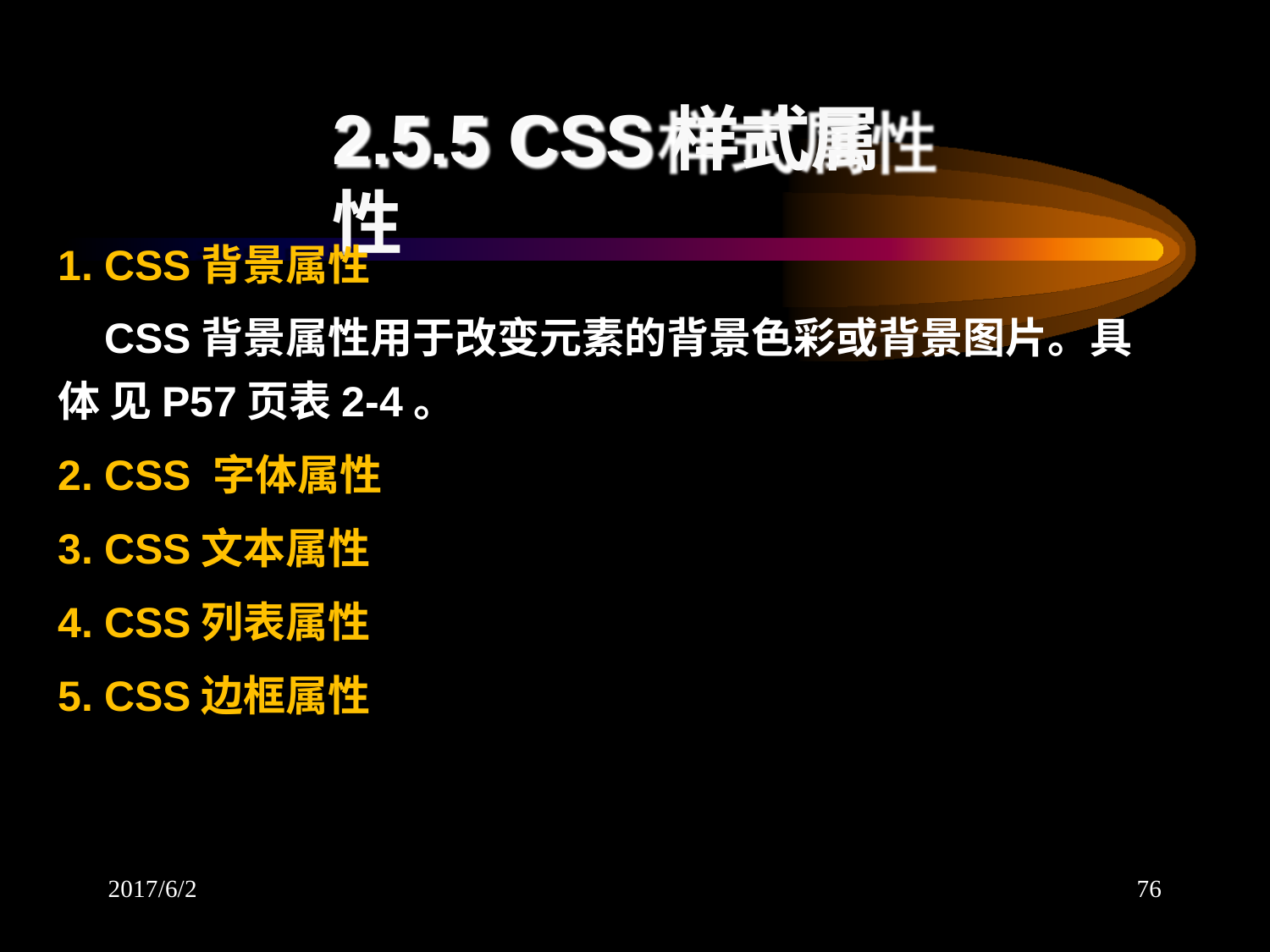

# 2.5.5 CSS样式属性

CSS背景属性
CSS背景属性用于改变元素的背景色彩或背景图片。具体 见P57页表2-4。
CSS 字体属性
CSS文本属性
CSS列表属性
CSS边框属性

2017/6/2
76